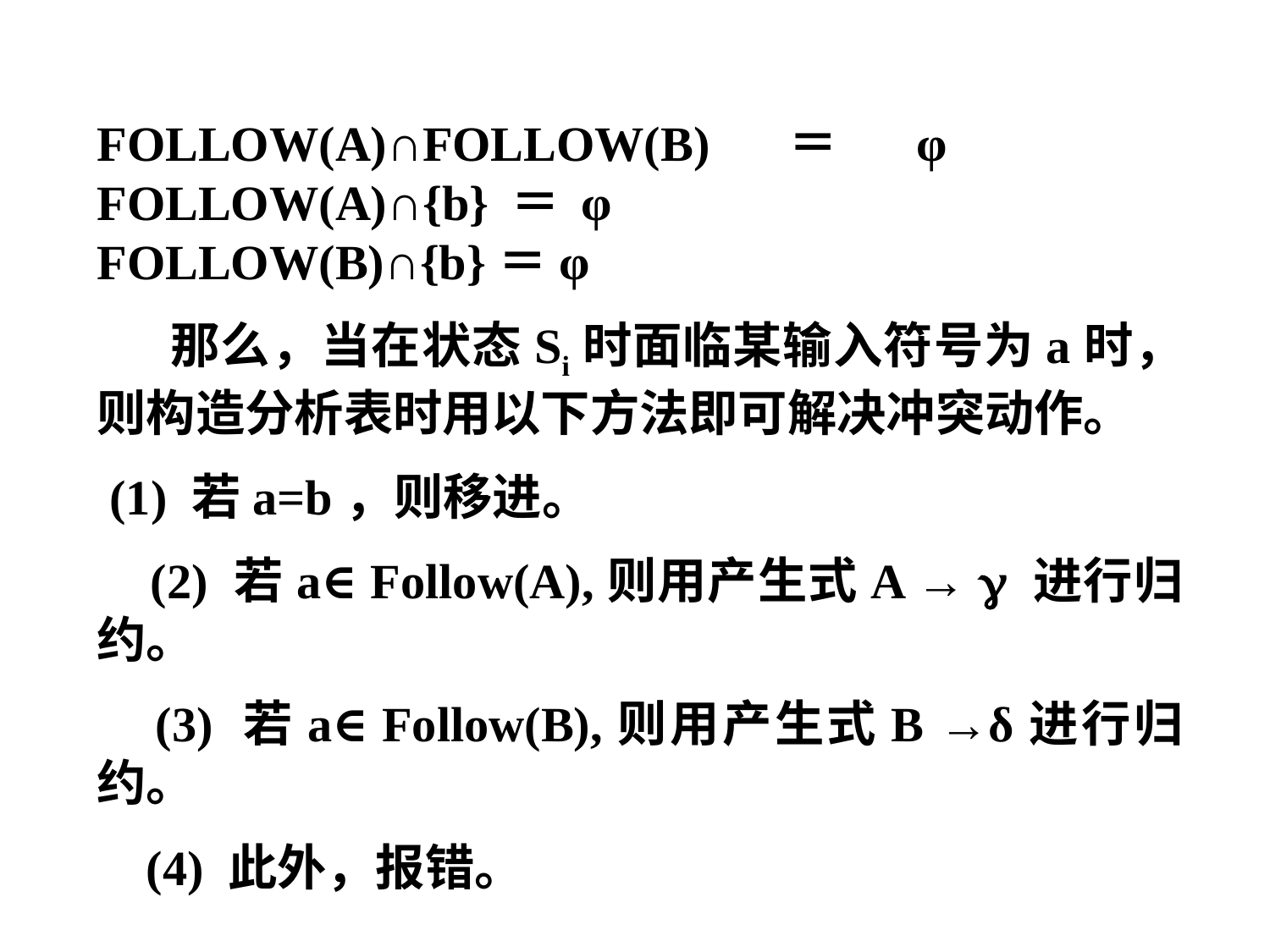

FOLLOW(A)∩FOLLOW(B)＝φ    FOLLOW(A)∩{b}＝φ                           FOLLOW(B)∩{b}＝φ
     那么，当在状态Si时面临某输入符号为a时，则构造分析表时用以下方法即可解决冲突动作。
 (1) 若a=b，则移进。
    (2) 若a∈Follow(A),则用产生式A → γ 进行归约。
    (3) 若a∈Follow(B),则用产生式B →δ进行归约。
    (4) 此外，报错。